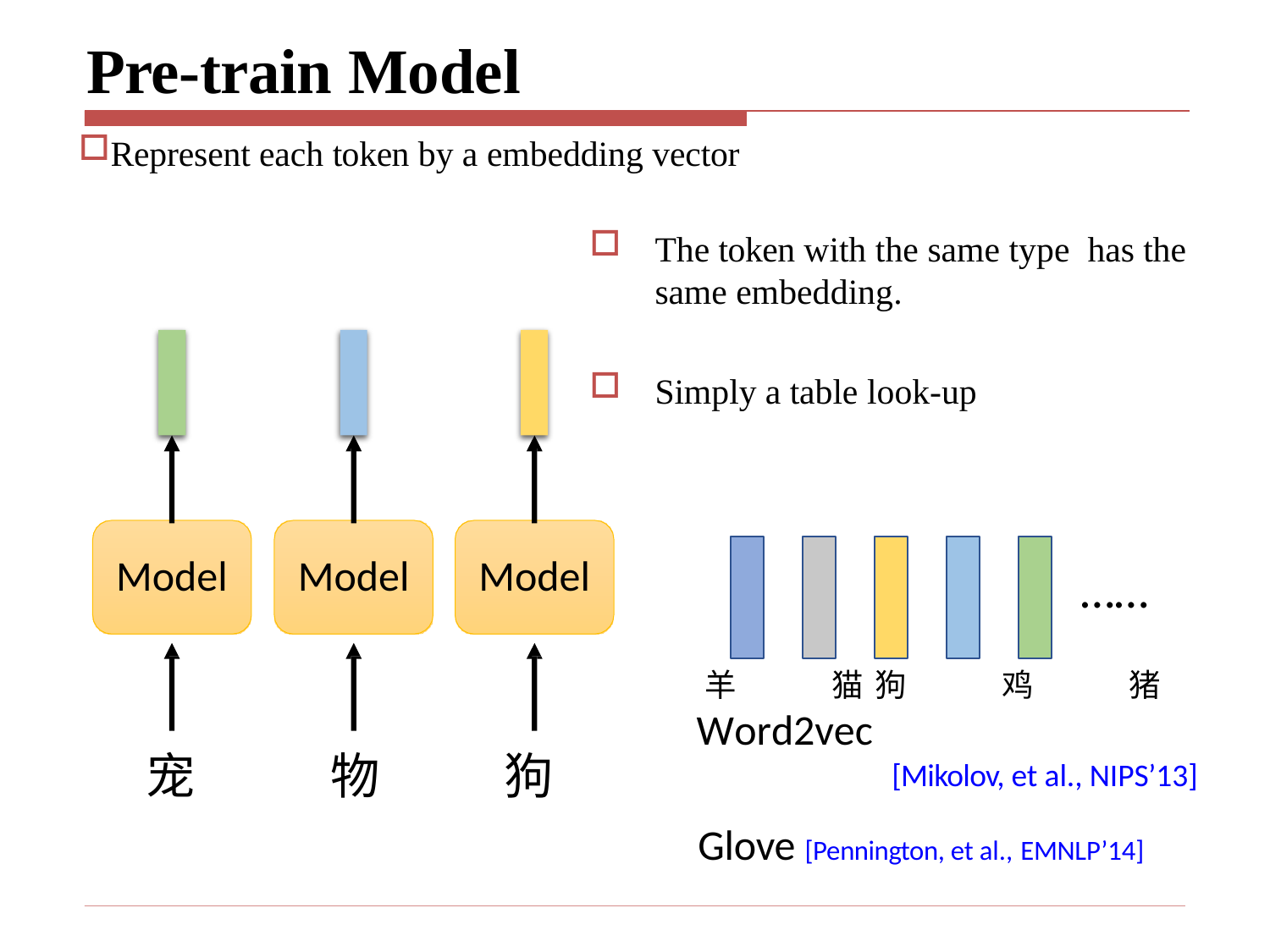

# Pre-train Model
Represent each token by a embedding vector

The token with the same type  has the same embedding.

Simply a table look-up

Model
Model
Model
……

狗	鸡	猪

[Mikolov, et al., NIPS’13]
羊	猫
Word2vec
宠
物
狗
Glove [Pennington, et al., EMNLP’14]